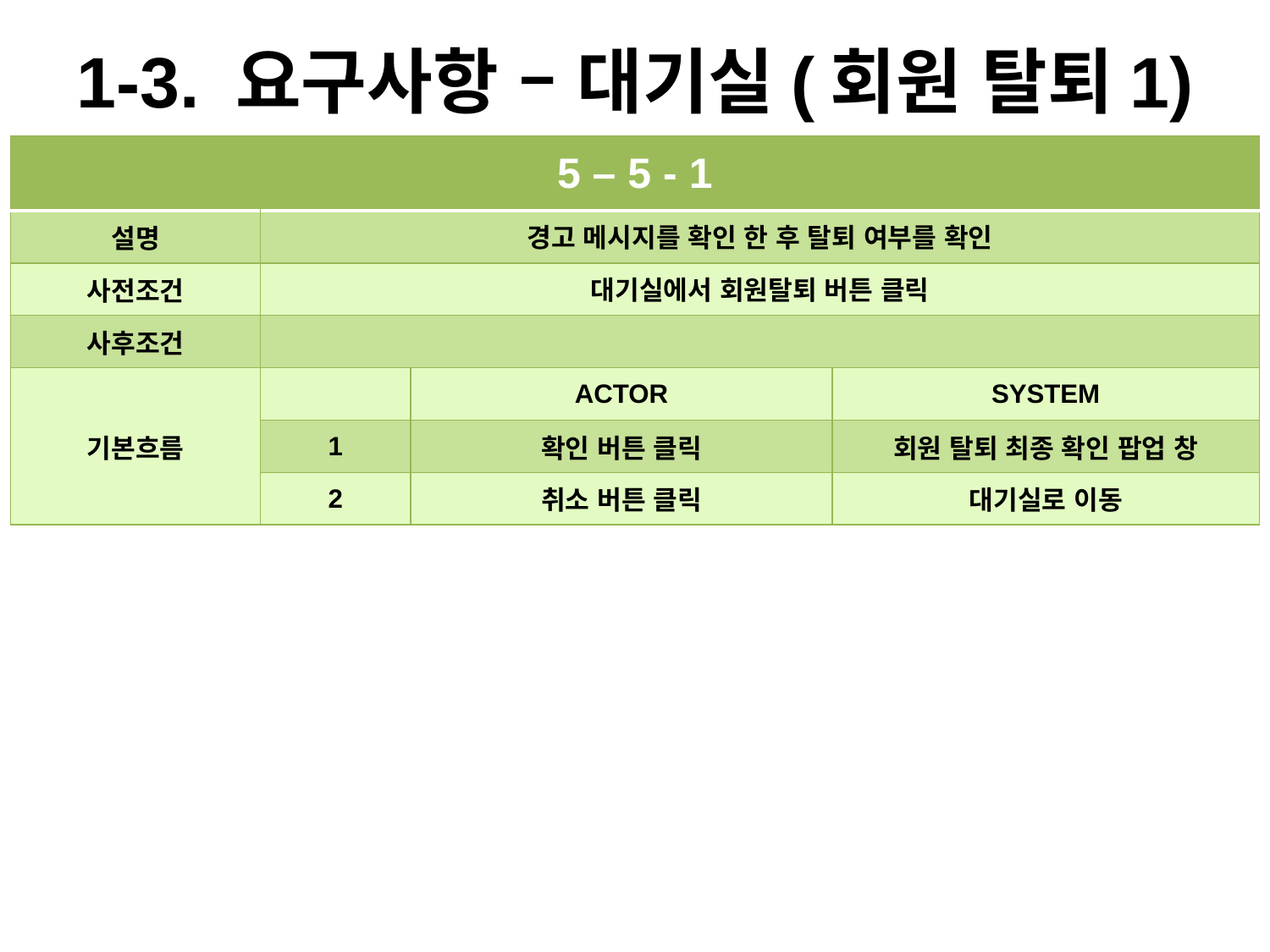

# 1-3. 요구사항 – 대기실(회원 탈퇴1)
| 5 – 5 - 1 |  |  |  |
| --- | --- | --- | --- |
| 설명 | 경고 메시지를 확인 한 후 탈퇴 여부를 확인 |  |  |
| 사전조건 | 대기실에서 회원탈퇴 버튼 클릭 |  |  |
| 사후조건 |  |  |  |
| 기본흐름 |  | ACTOR | SYSTEM |
|  | 1 | 확인 버튼 클릭 | 회원 탈퇴 최종 확인 팝업 창 |
|  | 2 | 취소 버튼 클릭 | 대기실로 이동 |